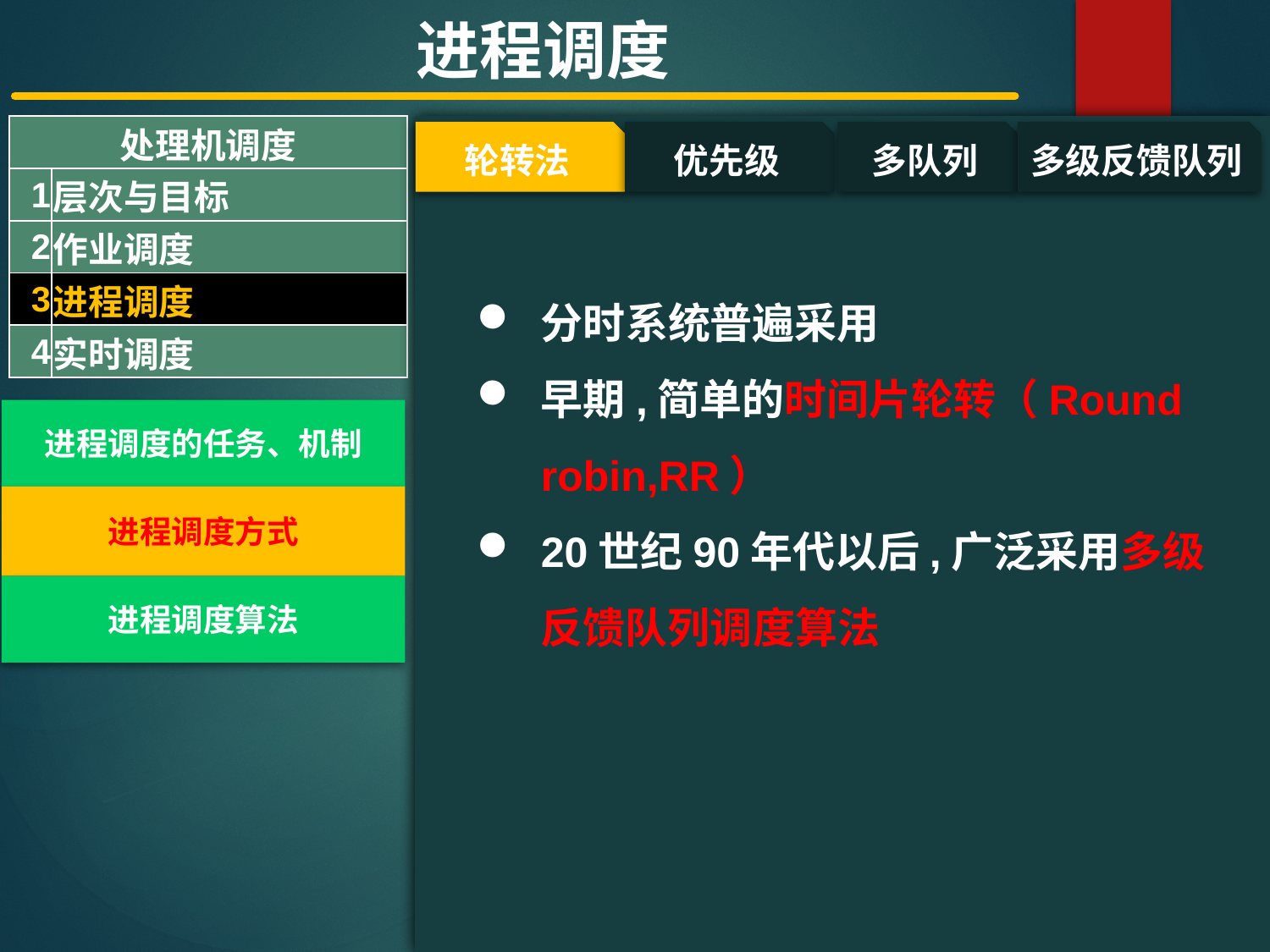

进程调度
| 处理机调度 |  |
| --- | --- |
| 1 | 层次与目标 |
| 2 | 作业调度 |
| 3 | 进程调度 |
| 4 | 实时调度 |
#
轮转法
优先级
多队列
多级反馈队列
分时系统普遍采用
早期,简单的时间片轮转（Round robin,RR）
20世纪90年代以后,广泛采用多级反馈队列调度算法
进程调度的任务、机制
进程调度方式
进程调度算法